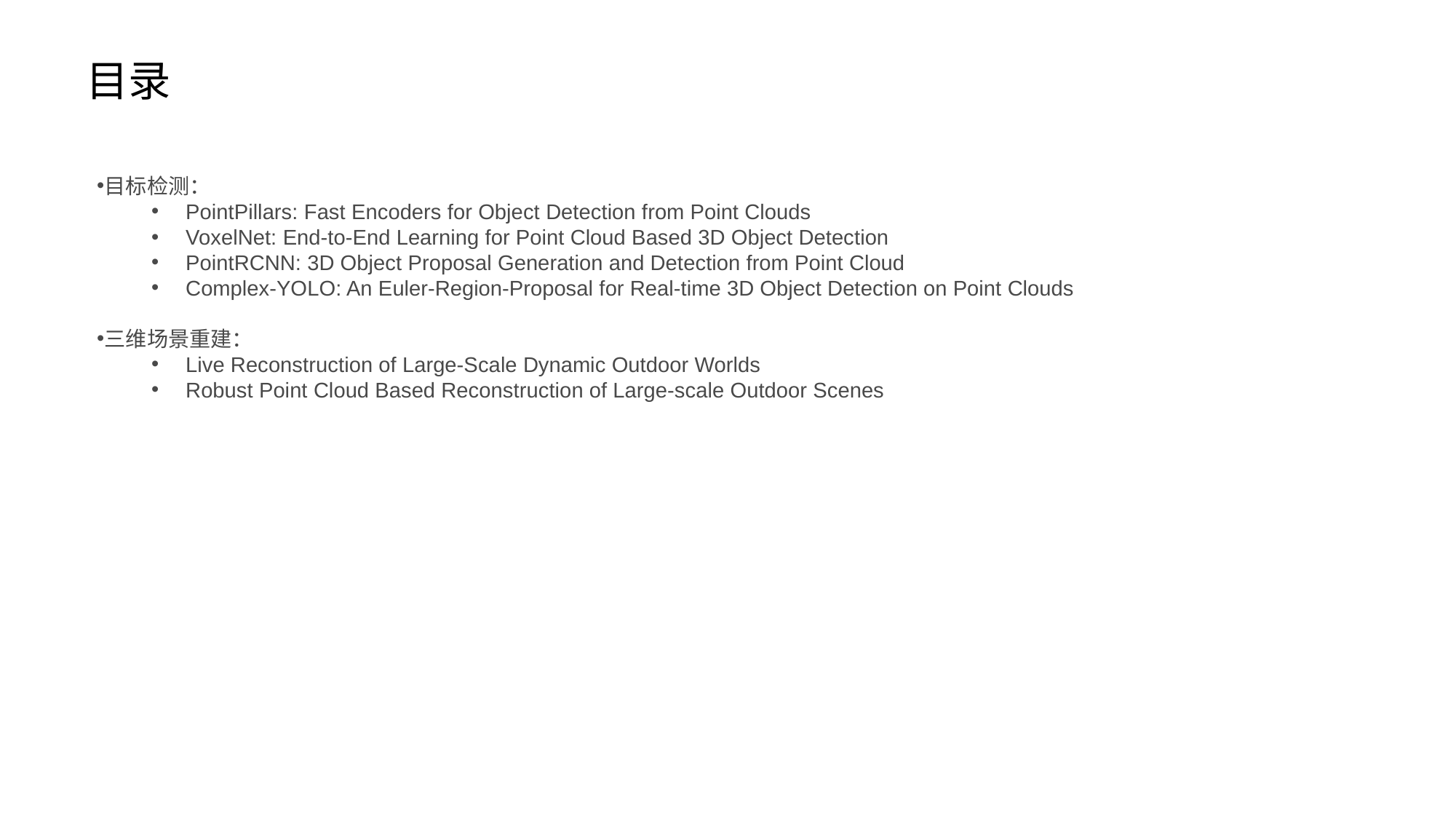

目录
目标检测：
PointPillars: Fast Encoders for Object Detection from Point Clouds
VoxelNet: End-to-End Learning for Point Cloud Based 3D Object Detection
PointRCNN: 3D Object Proposal Generation and Detection from Point Cloud
Complex-YOLO: An Euler-Region-Proposal for Real-time 3D Object Detection on Point Clouds

三维场景重建：
Live Reconstruction of Large-Scale Dynamic Outdoor Worlds
Robust Point Cloud Based Reconstruction of Large-scale Outdoor Scenes